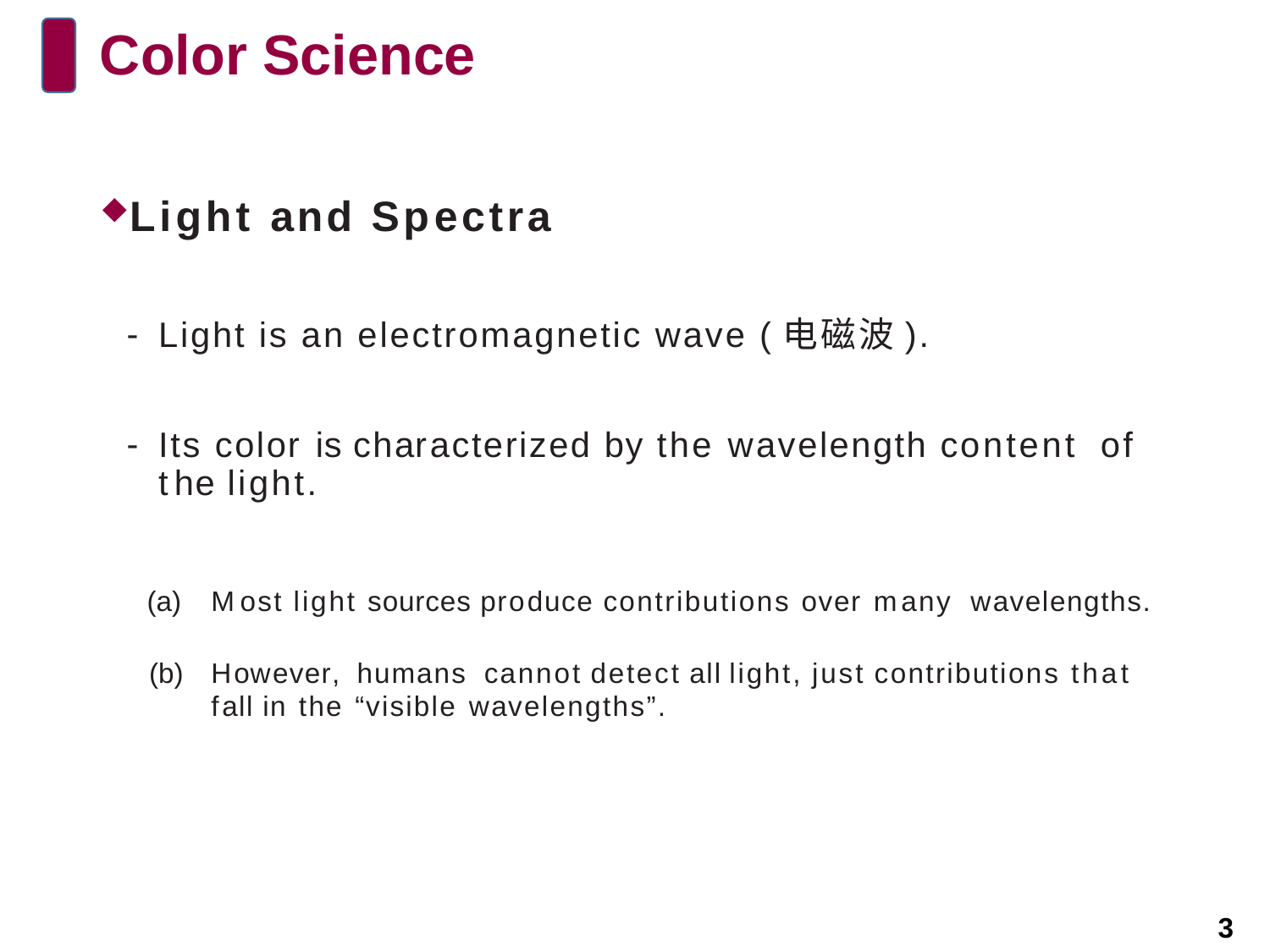

# Color Science
Light and Spectra

Light is an electromagnetic wave (电磁波).

Its color is characterized by the wavelength content  of the light.

Most light sources produce contributions over many  wavelengths.

However,  humans  cannot detect all light, just contributions that fall in the “visible wavelengths”.

3